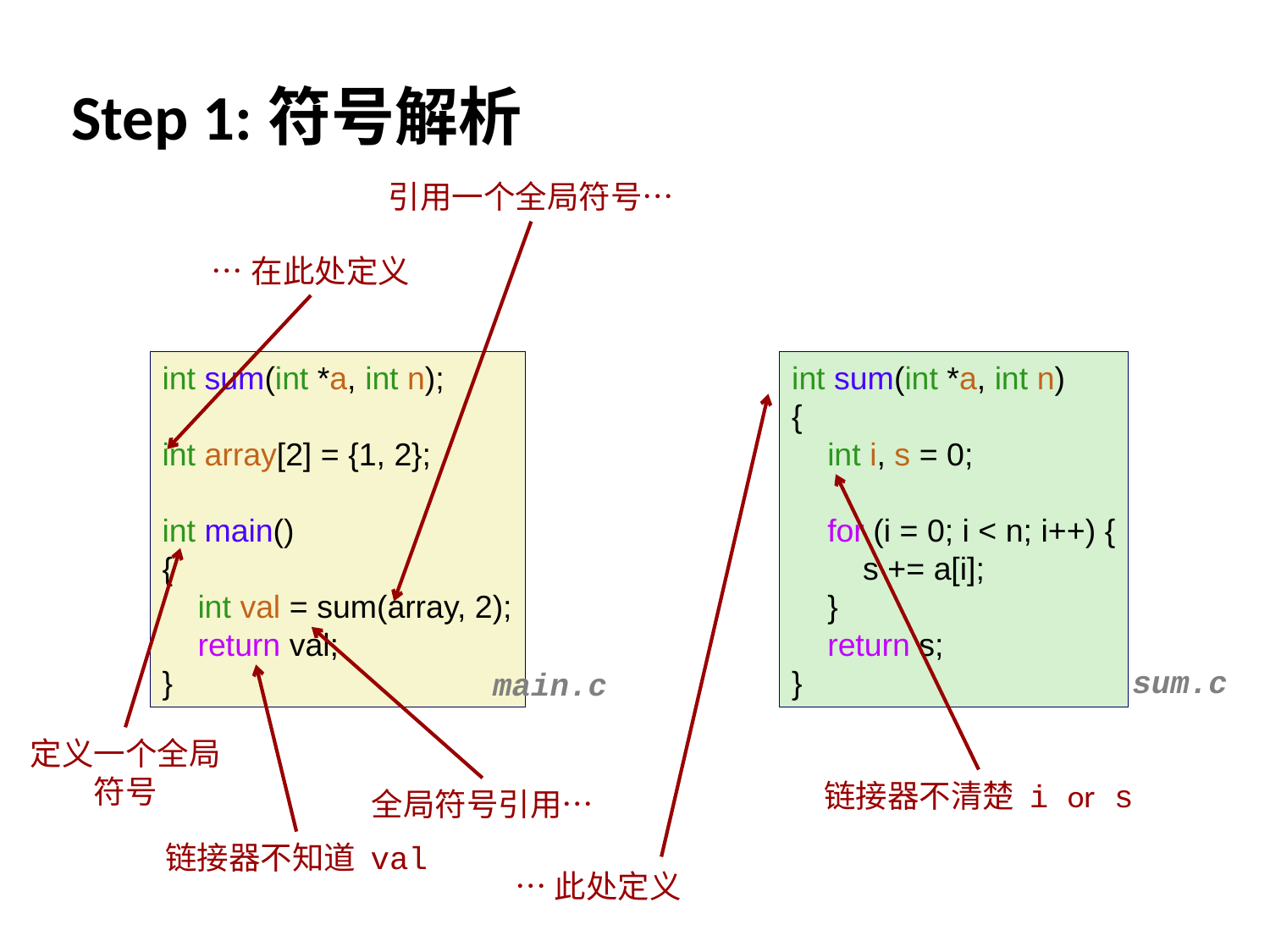

Step 1:符号解析
引用一个全局符号…
…在此处定义
int sum(int *a, int n);

int array[2] = {1, 2};

int main()
{
    int val = sum(array, 2);
    return val;
}
int sum(int *a, int n)
{
    int i, s = 0;

    for (i = 0; i < n; i++) {
        s += a[i];
    }
    return s;
}
…此处定义
链接器不清楚 i or s
定义一个全局
符号
全局符号引用…
sum.c
main.c
链接器不知道 val